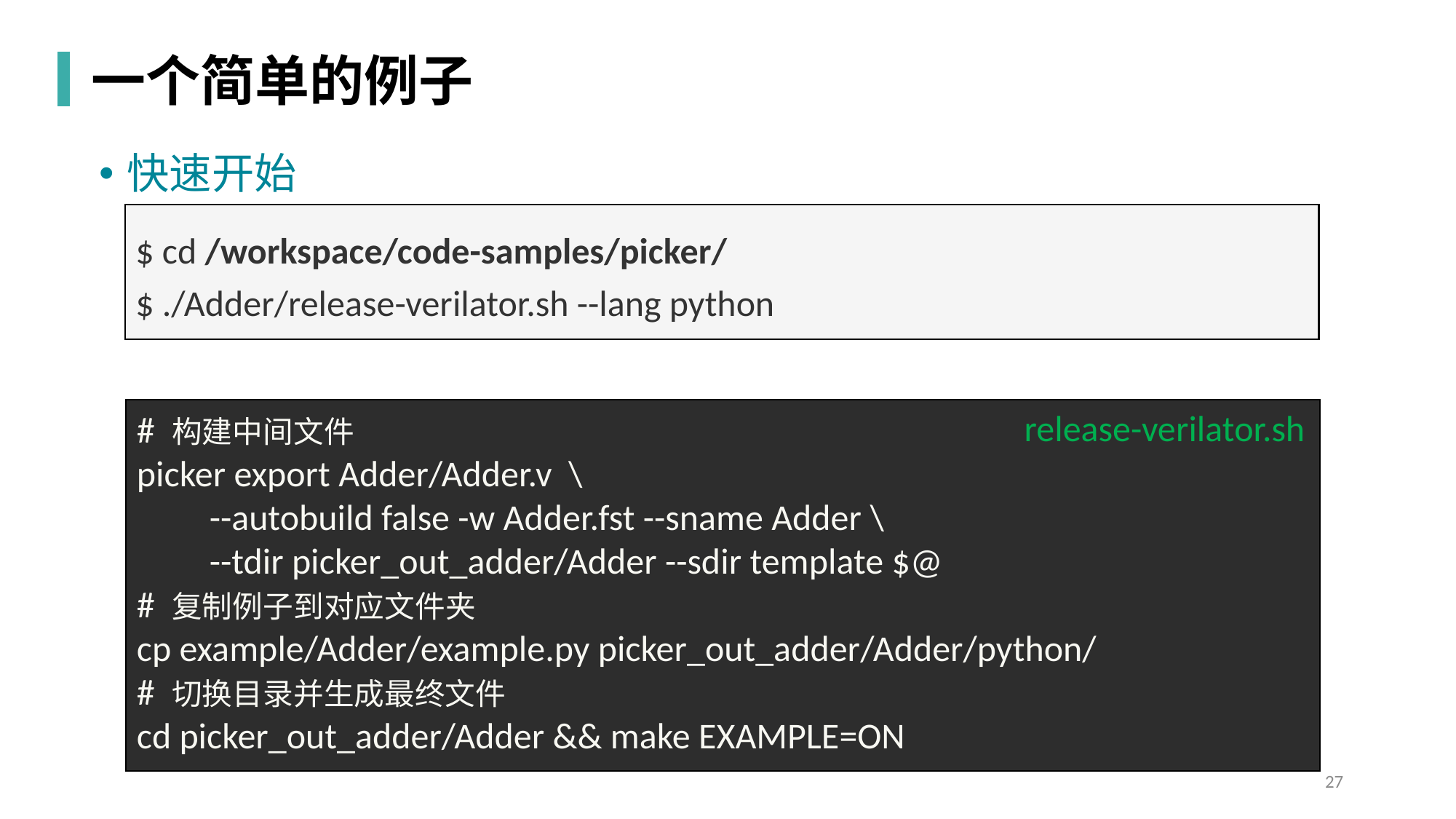

一个简单的例子
快速开始

$ cd /workspace/code-samples/picker/
$ ./Adder/release-verilator.sh --lang python
release-verilator.sh

# 构建中间文件
picker export Adder/Adder.v  \
  --autobuild false -w Adder.fst --sname Adder \
  --tdir picker_out_adder/Adder --sdir template $@
# 复制例子到对应文件夹
cp example/Adder/example.py picker_out_adder/Adder/python/
# 切换目录并生成最终文件
cd picker_out_adder/Adder && make EXAMPLE=ON
27